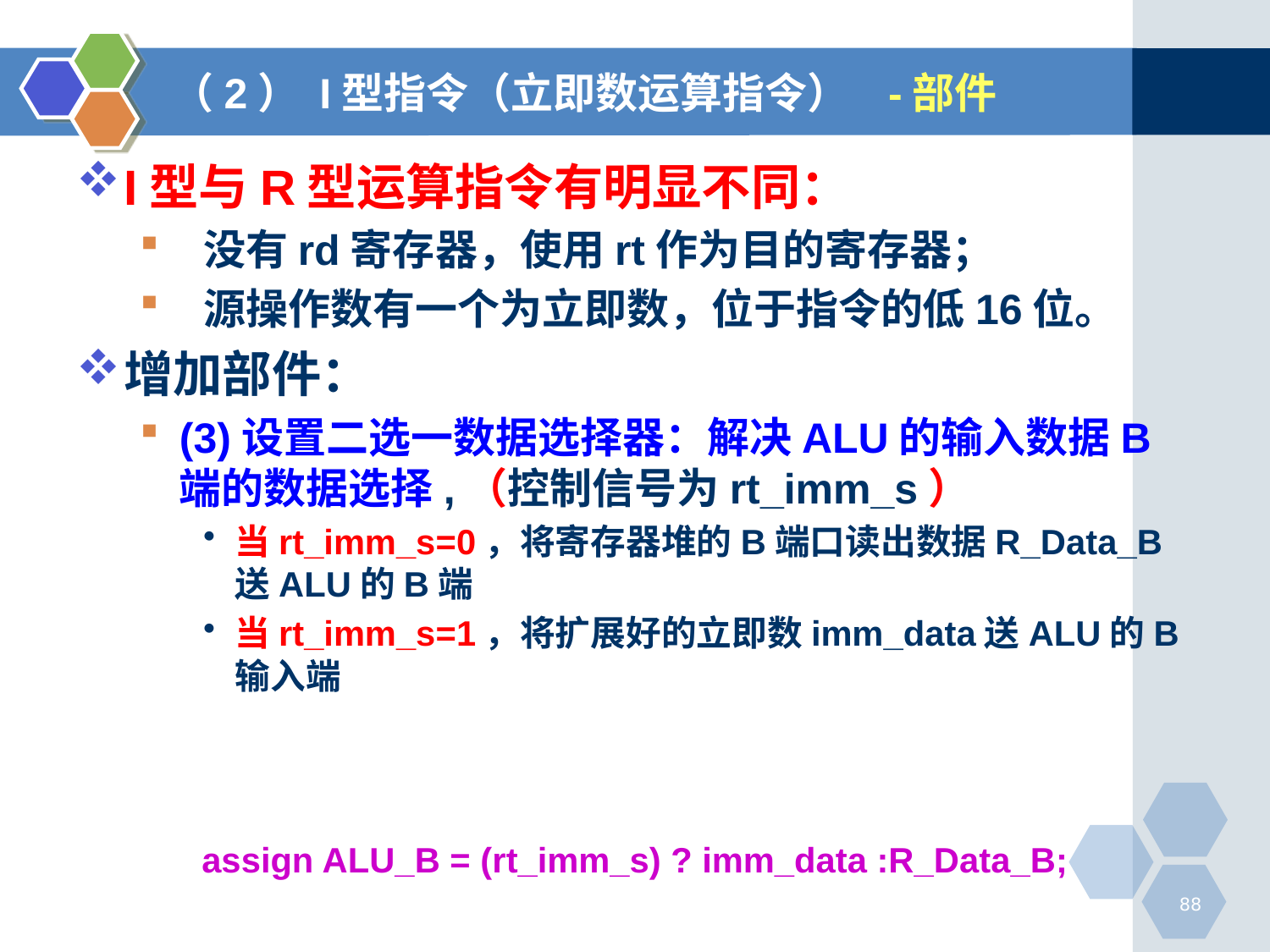

# （2） I型指令（立即数运算指令）   -部件
I型与R型运算指令有明显不同：
没有rd寄存器，使用rt作为目的寄存器；
源操作数有一个为立即数，位于指令的低16位。
增加部件：
(3)设置二选一数据选择器：解决ALU的输入数据B端的数据选择,（控制信号为rt_imm_s）
当rt_imm_s=0，将寄存器堆的B端口读出数据R_Data_B送ALU的B端
当rt_imm_s=1，将扩展好的立即数imm_data送ALU的B输入端

assign ALU_B = (rt_imm_s) ? imm_data :R_Data_B;

88